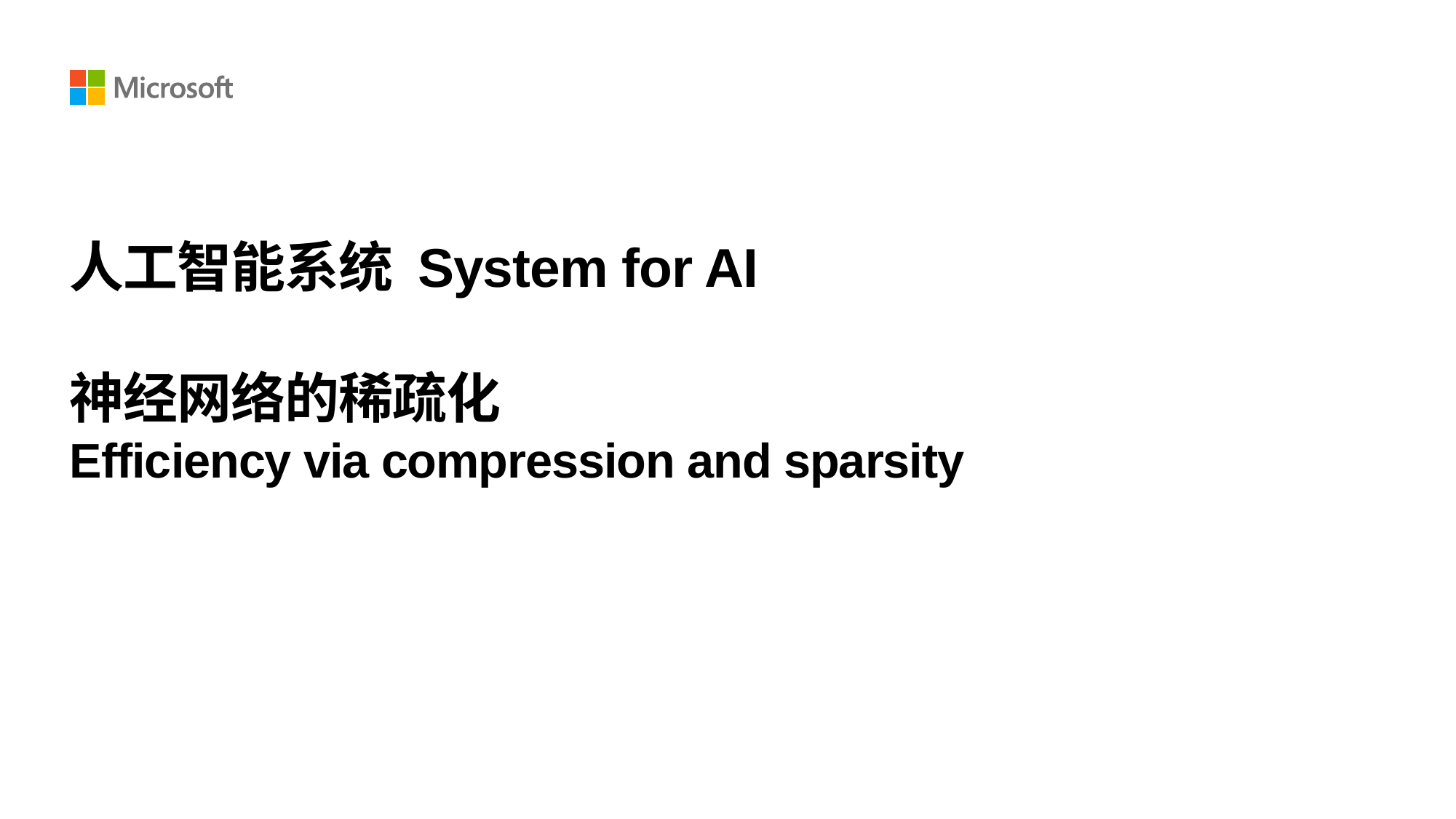

1
# 人工智能系统 System for AI   神经网络的稀疏化 Efficiency via compression and sparsity